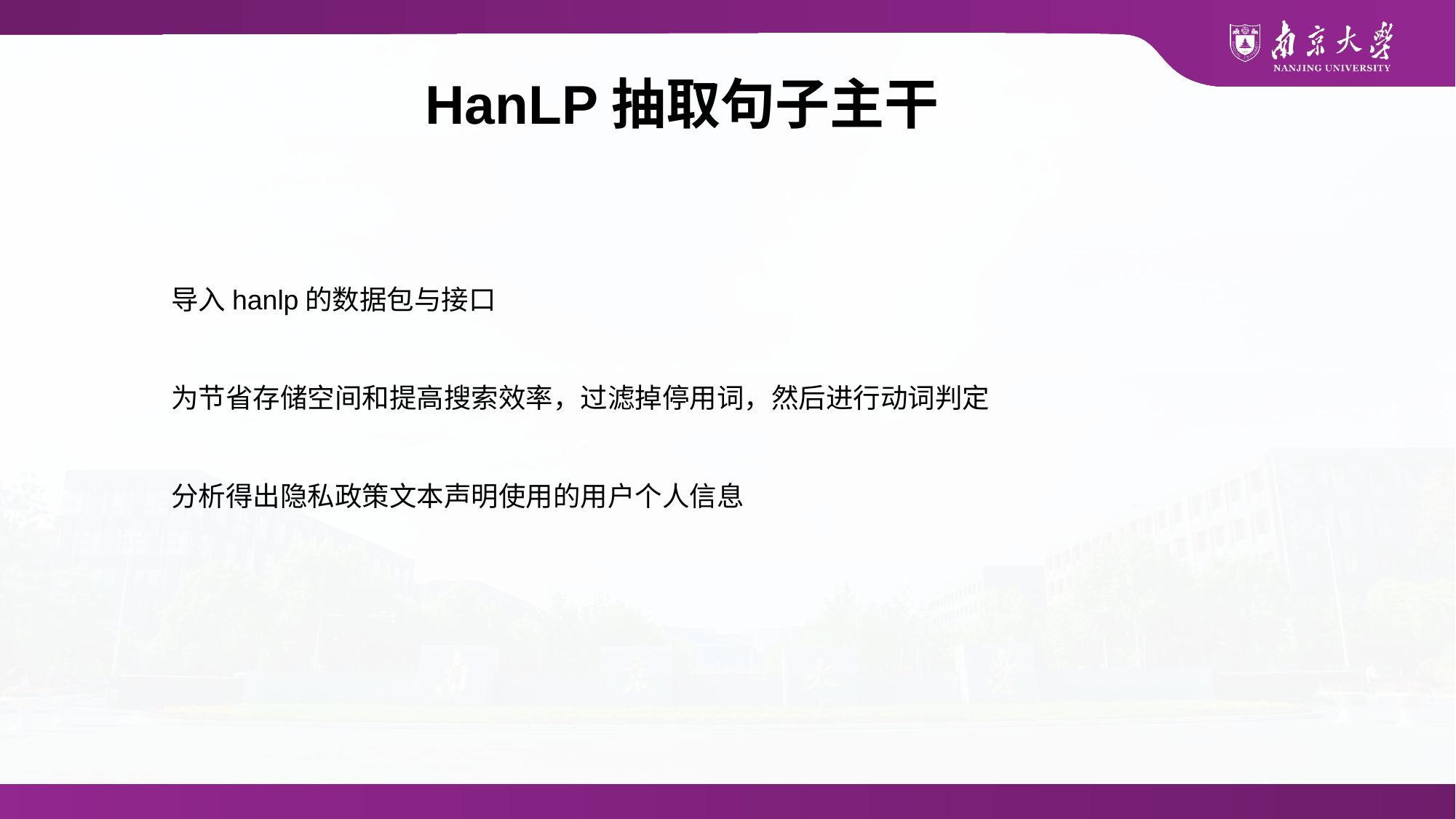

HanLP抽取句子主干
导入hanlp的数据包与接口

为节省存储空间和提高搜索效率，过滤掉停用词，然后进行动词判定

分析得出隐私政策文本声明使用的用户个人信息